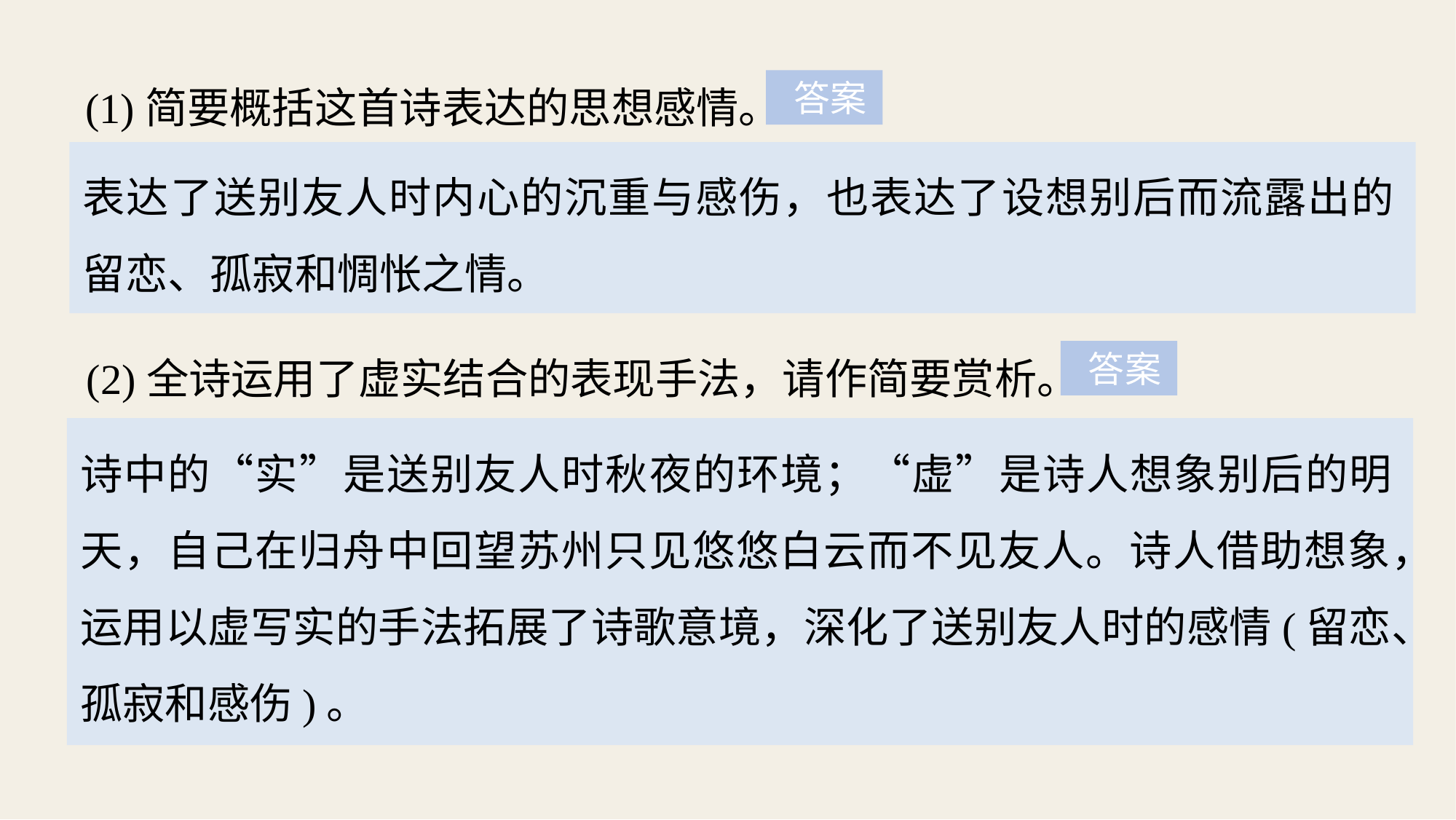

(1)简要概括这首诗表达的思想感情。
 答案
表达了送别友人时内心的沉重与感伤，也表达了设想别后而流露出的留恋、孤寂和惆怅之情。

(2)全诗运用了虚实结合的表现手法，请作简要赏析。
 答案
诗中的“实”是送别友人时秋夜的环境；“虚”是诗人想象别后的明天，自己在归舟中回望苏州只见悠悠白云而不见友人。诗人借助想象，运用以虚写实的手法拓展了诗歌意境，深化了送别友人时的感情(留恋、孤寂和感伤)。